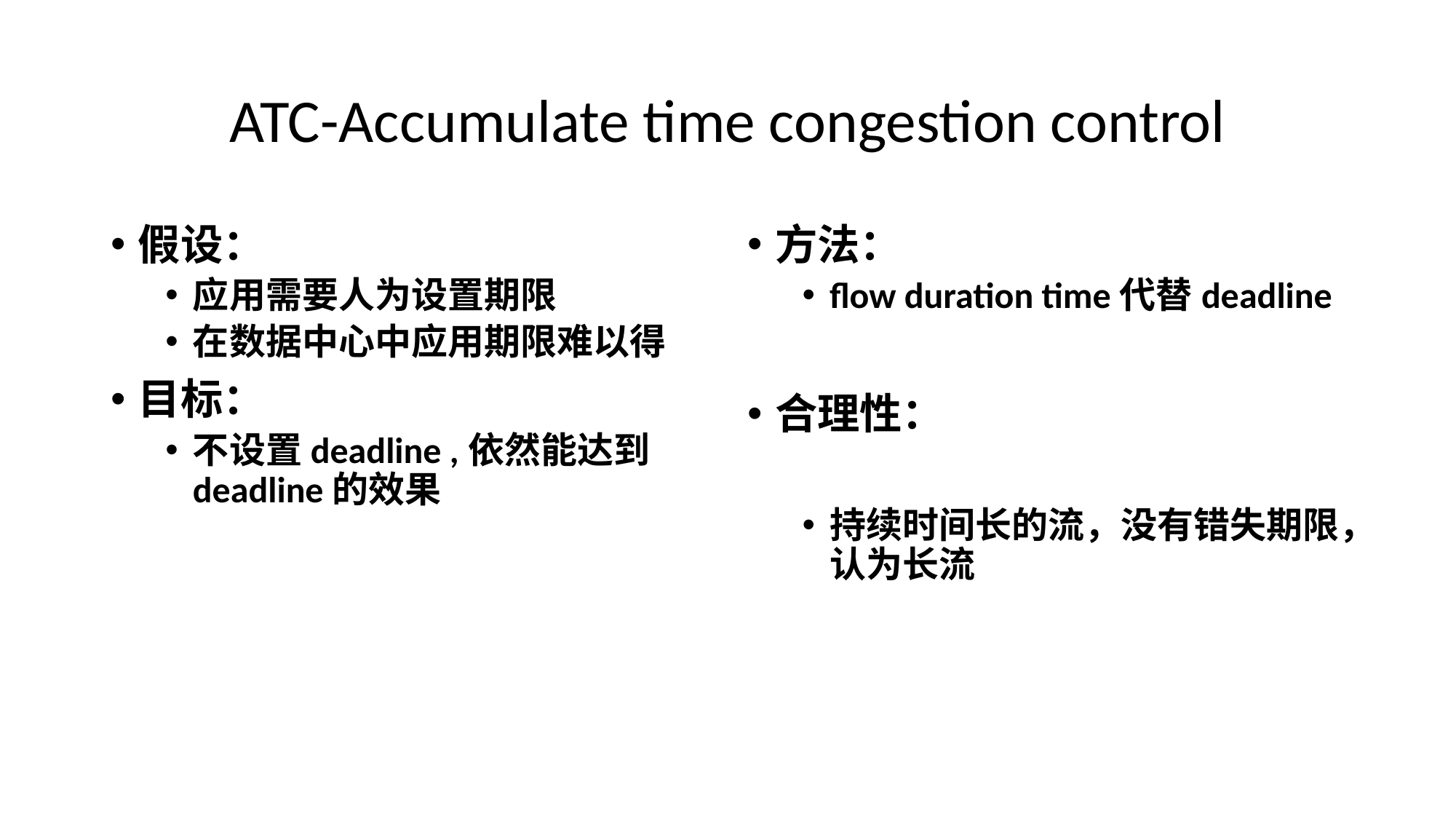

# ATC-Accumulate time congestion control
假设：
应用需要人为设置期限
在数据中心中应用期限难以得
目标：
不设置deadline ,依然能达到deadline的效果
方法：
flow duration time代替deadline

合理性：

持续时间长的流，没有错失期限，认为长流